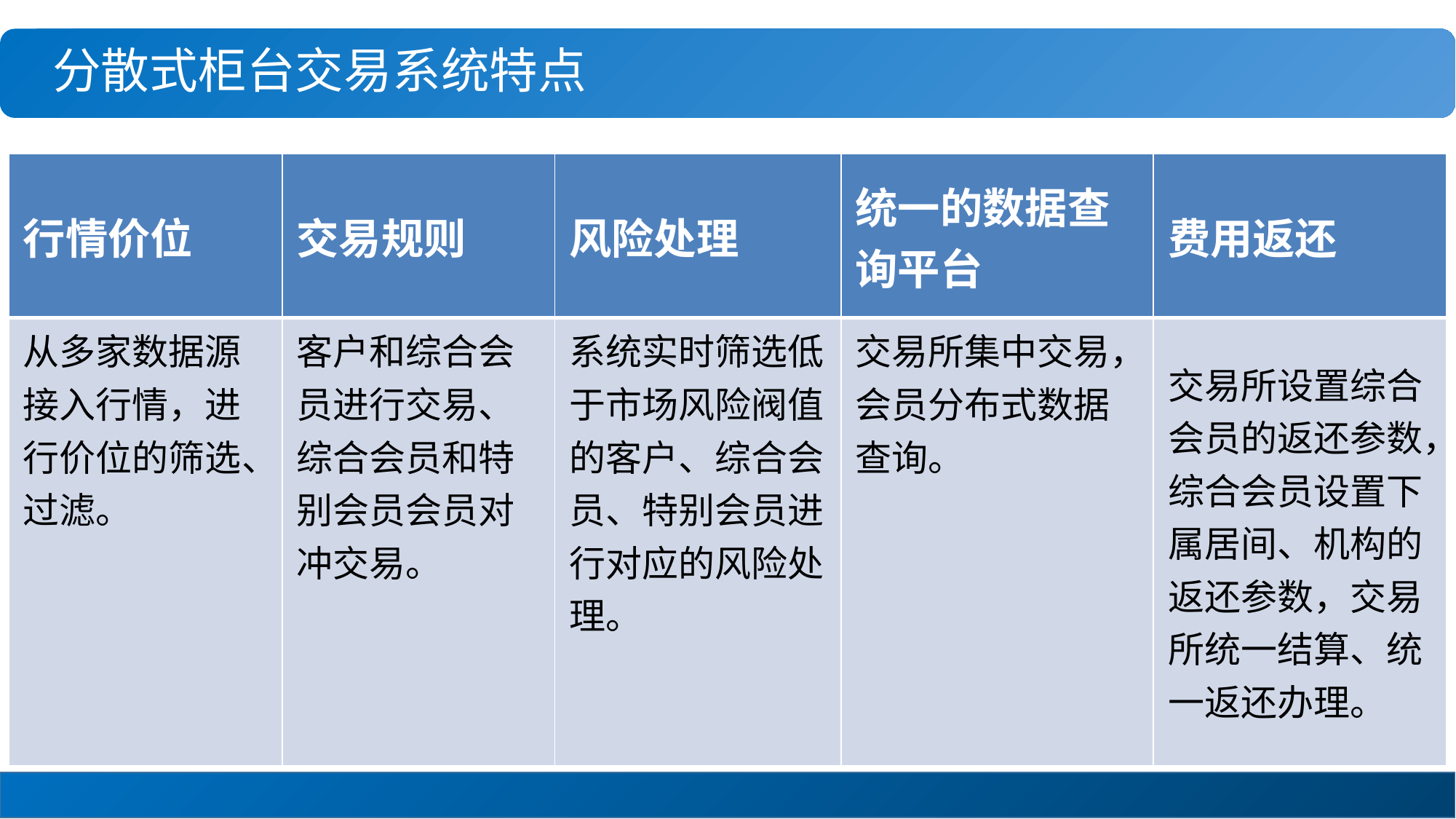

分散式柜台交易系统特点

| 行情价位 | 交易规则 | 风险处理 | 统一的数据查询平台 | 费用返还 |
| --- | --- | --- | --- | --- |
| 从多家数据源接入行情，进行价位的筛选、过滤。 | 客户和综合会员进行交易、综合会员和特别会员会员对冲交易。 | 系统实时筛选低于市场风险阀值的客户、综合会员、特别会员进行对应的风险处理。 | 交易所集中交易，会员分布式数据查询。 | 交易所设置综合会员的返还参数，综合会员设置下属居间、机构的返还参数，交易所统一结算、统一返还办理。 |